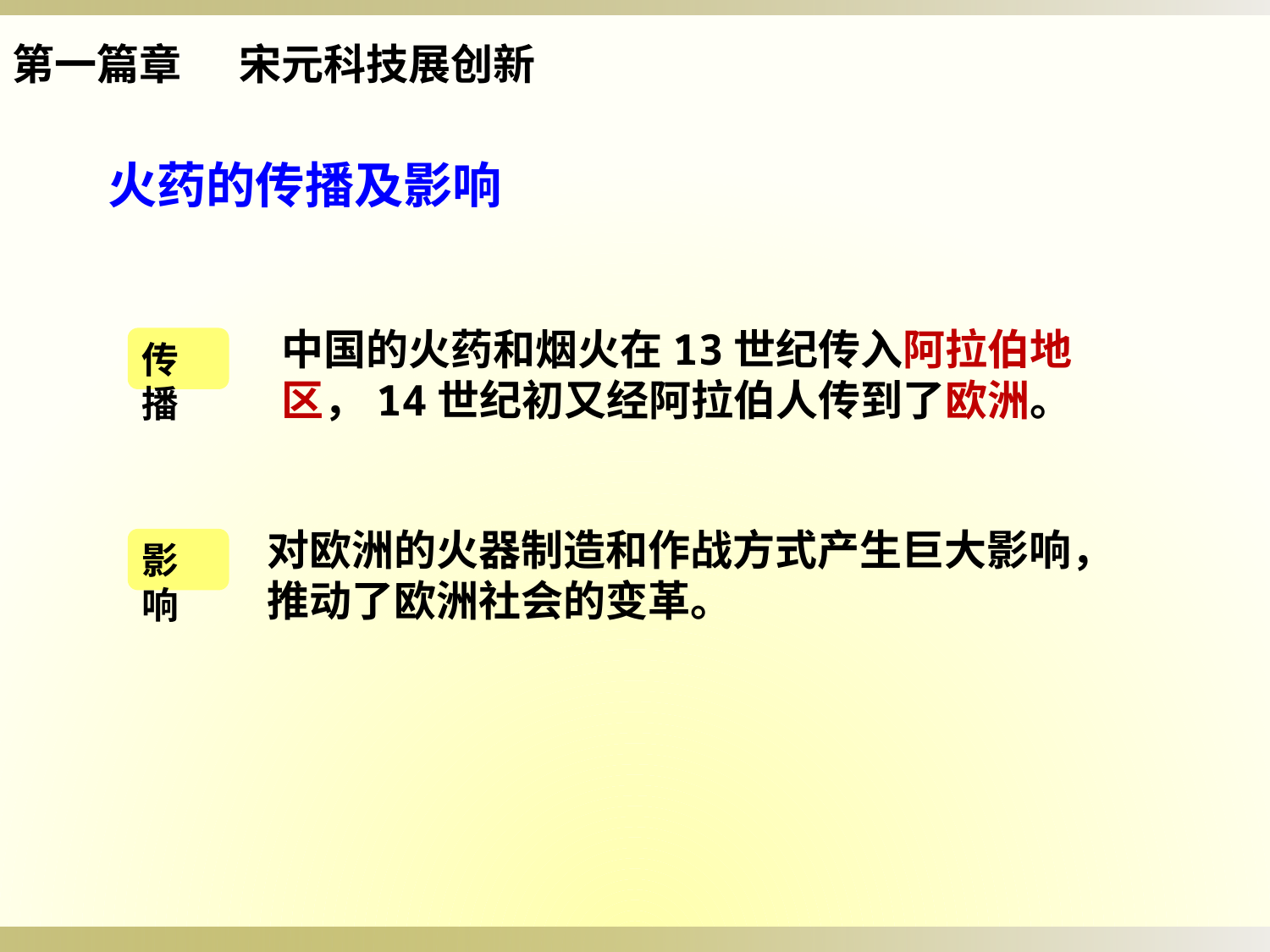

第一篇章      宋元科技展创新
火药的传播及影响
中国的火药和烟火在13世纪传入阿拉伯地区，14世纪初又经阿拉伯人传到了欧洲。
传播
对欧洲的火器制造和作战方式产生巨大影响，推动了欧洲社会的变革。
影响